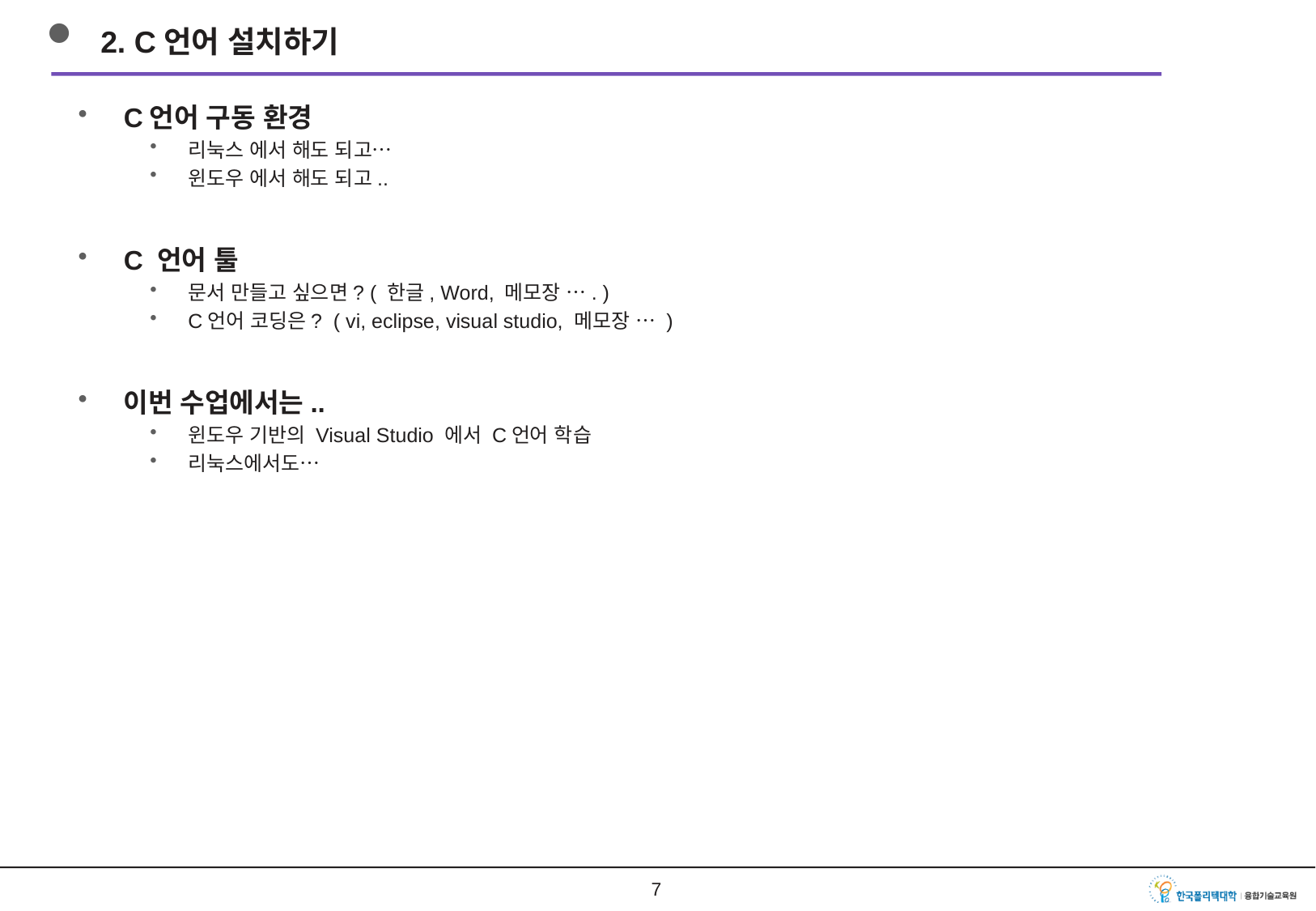

2. C언어 설치하기
C언어 구동 환경
리눅스 에서 해도 되고…
윈도우 에서 해도 되고..
C 언어 툴
문서 만들고 싶으면? ( 한글, Word, 메모장 …. )
C언어 코딩은?  ( vi, eclipse, visual studio, 메모장 … )

이번 수업에서는..
윈도우 기반의 Visual Studio 에서 C언어 학습
리눅스에서도…

7